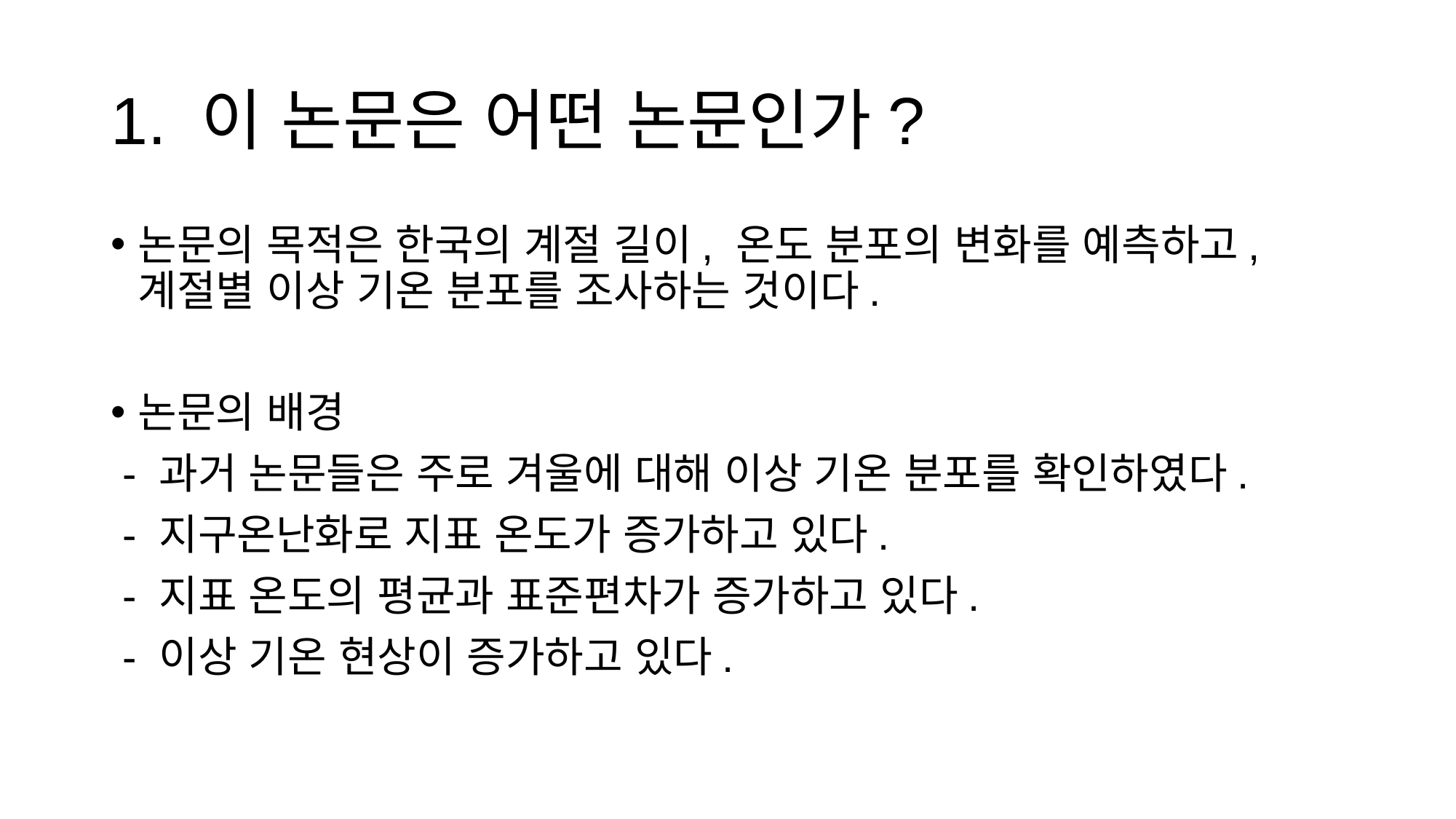

# 1. 이 논문은 어떤 논문인가?
논문의 목적은 한국의 계절 길이, 온도 분포의 변화를 예측하고, 계절별 이상 기온 분포를 조사하는 것이다.

논문의 배경
 - 과거 논문들은 주로 겨울에 대해 이상 기온 분포를 확인하였다.
 - 지구온난화로 지표 온도가 증가하고 있다.
 - 지표 온도의 평균과 표준편차가 증가하고 있다.
 - 이상 기온 현상이 증가하고 있다.